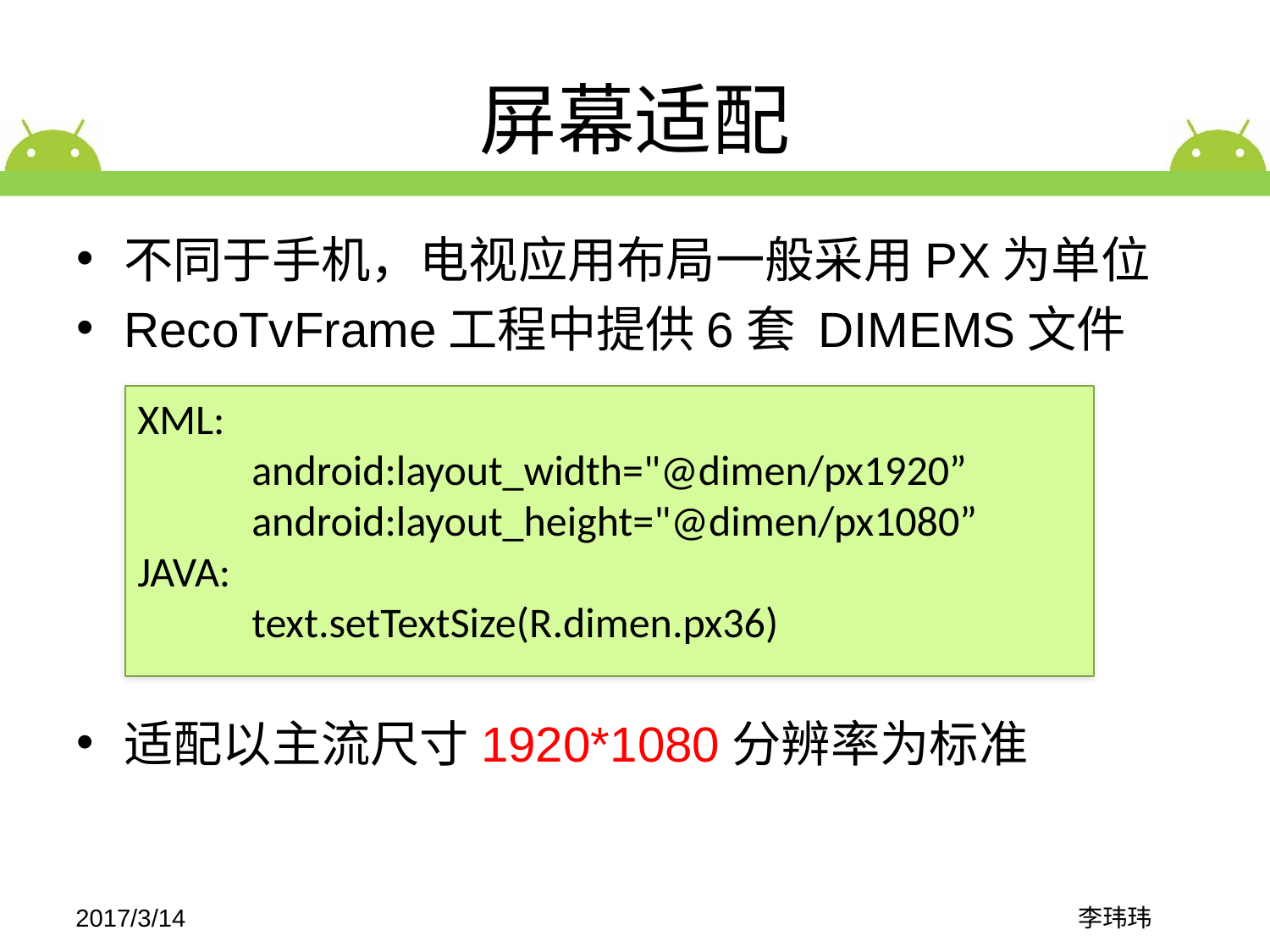

# 屏幕适配
不同于手机，电视应用布局一般采用PX为单位
RecoTvFrame工程中提供6套 DIMEMS文件

适配以主流尺寸1920*1080分辨率为标准
XML:
            android:layout_width="@dimen/px1920”
            android:layout_height="@dimen/px1080”
JAVA:
            text.setTextSize(R.dimen.px36)